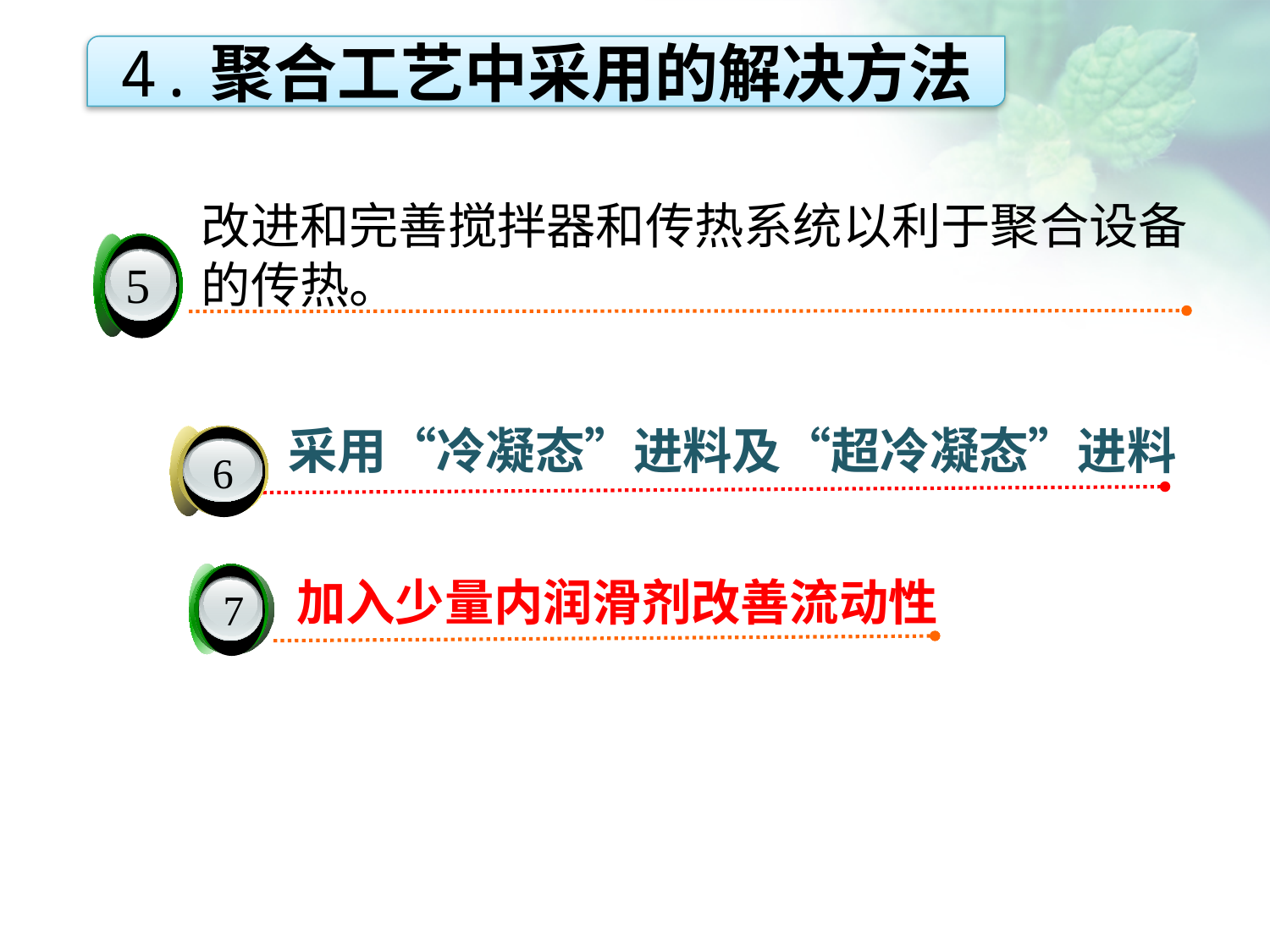

4.聚合工艺中采用的解决方法
改进和完善搅拌器和传热系统以利于聚合设备的传热。

5
点击添加文本

采用“冷凝态”进料及“超冷凝态”进料
点击添加文本

6

加入少量内润滑剂改善流动性
7
点击添加文本

点击添加文本